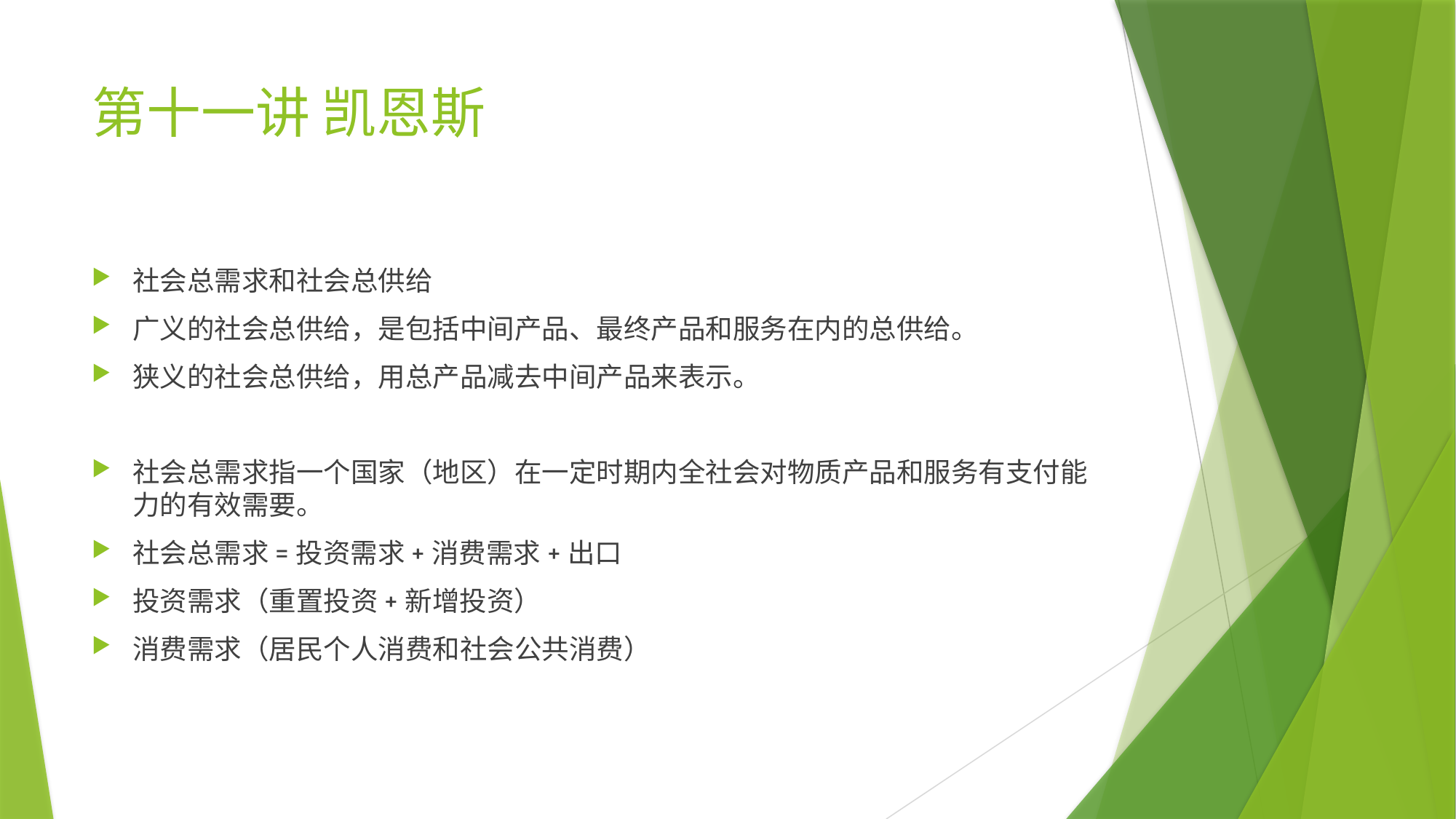

# 第十一讲 凯恩斯
社会总需求和社会总供给
广义的社会总供给，是包括中间产品、最终产品和服务在内的总供给。
狭义的社会总供给，用总产品减去中间产品来表示。

社会总需求指一个国家（地区）在一定时期内全社会对物质产品和服务有支付能力的有效需要。
社会总需求=投资需求+消费需求+出口
投资需求（重置投资+新增投资）
消费需求（居民个人消费和社会公共消费）